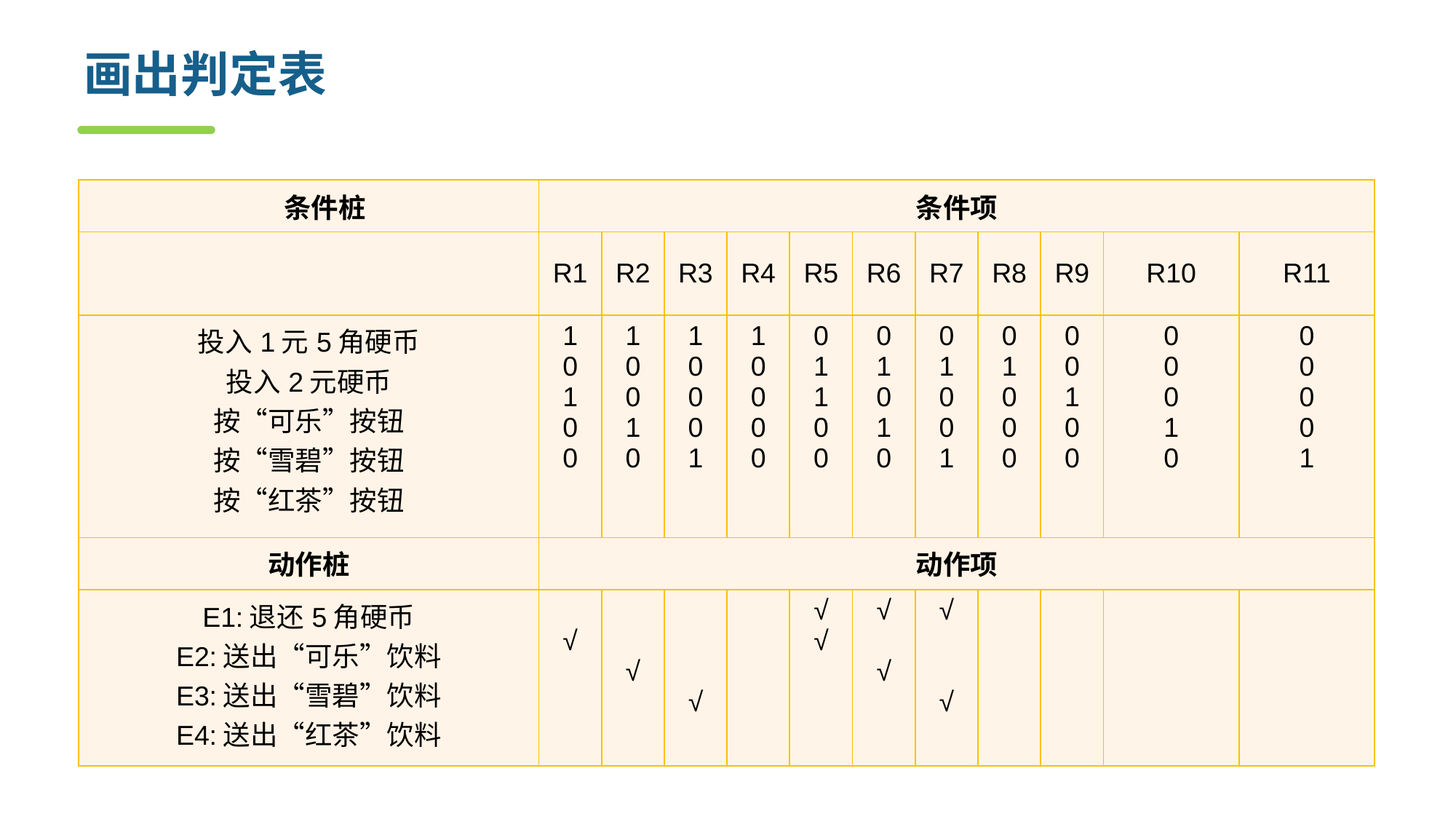

# 画出判定表
| 条件桩 | 条件项 |  |  |  |  |  |  |  |  |  |  |
| --- | --- | --- | --- | --- | --- | --- | --- | --- | --- | --- | --- |
|  | R1 | R2 | R3 | R4 | R5 | R6 | R7 | R8 | R9 | R10 | R11 |
| 投入1元5角硬币 投入2元硬币 按“可乐”按钮 按“雪碧”按钮 按“红茶”按钮 | 1 0 1 0 0 | 1 0 0 1 0 | 1 0 0 0 1 | 1 0 0 0 0 | 0 1 1 0 0 | 0 1 0 1 0 | 0 1 0 0 1 | 0 1 0 0 0 | 0 0 1 0 0 | 0 0 0 1 0 | 0 0 0 0 1 |
| 动作桩 | 动作项 |  |  |  |  |  |  |  |  |  |  |
| E1:退还5角硬币 E2:送出“可乐”饮料 E3:送出“雪碧”饮料 E4:送出“红茶”饮料 | √ | √ | √ |  | √ √ | √   √ | √     √ |  |  |  |  |
37